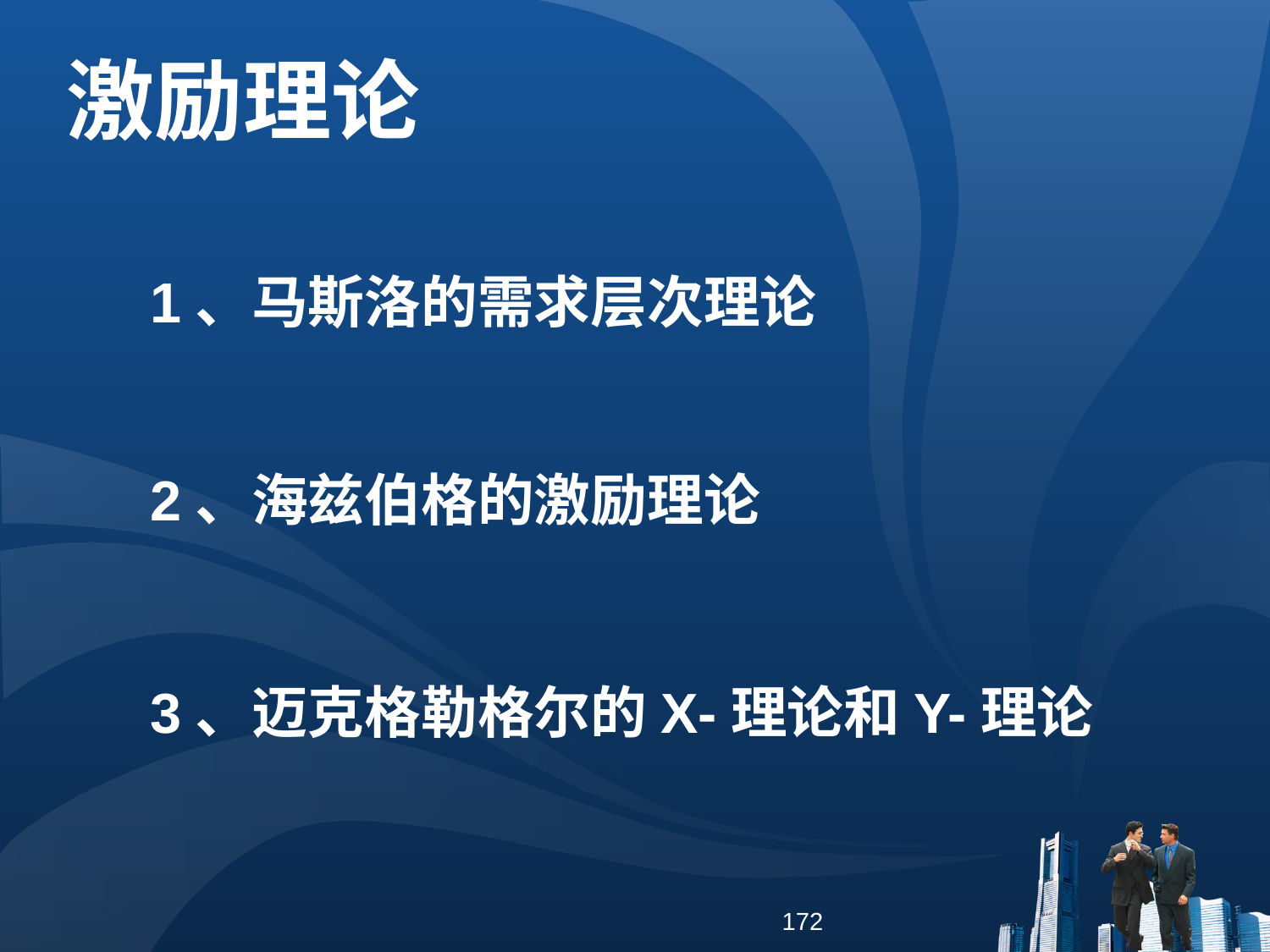

激励理论
1、马斯洛的需求层次理论

2、海兹伯格的激励理论

3、迈克格勒格尔的X-理论和Y-理论

172